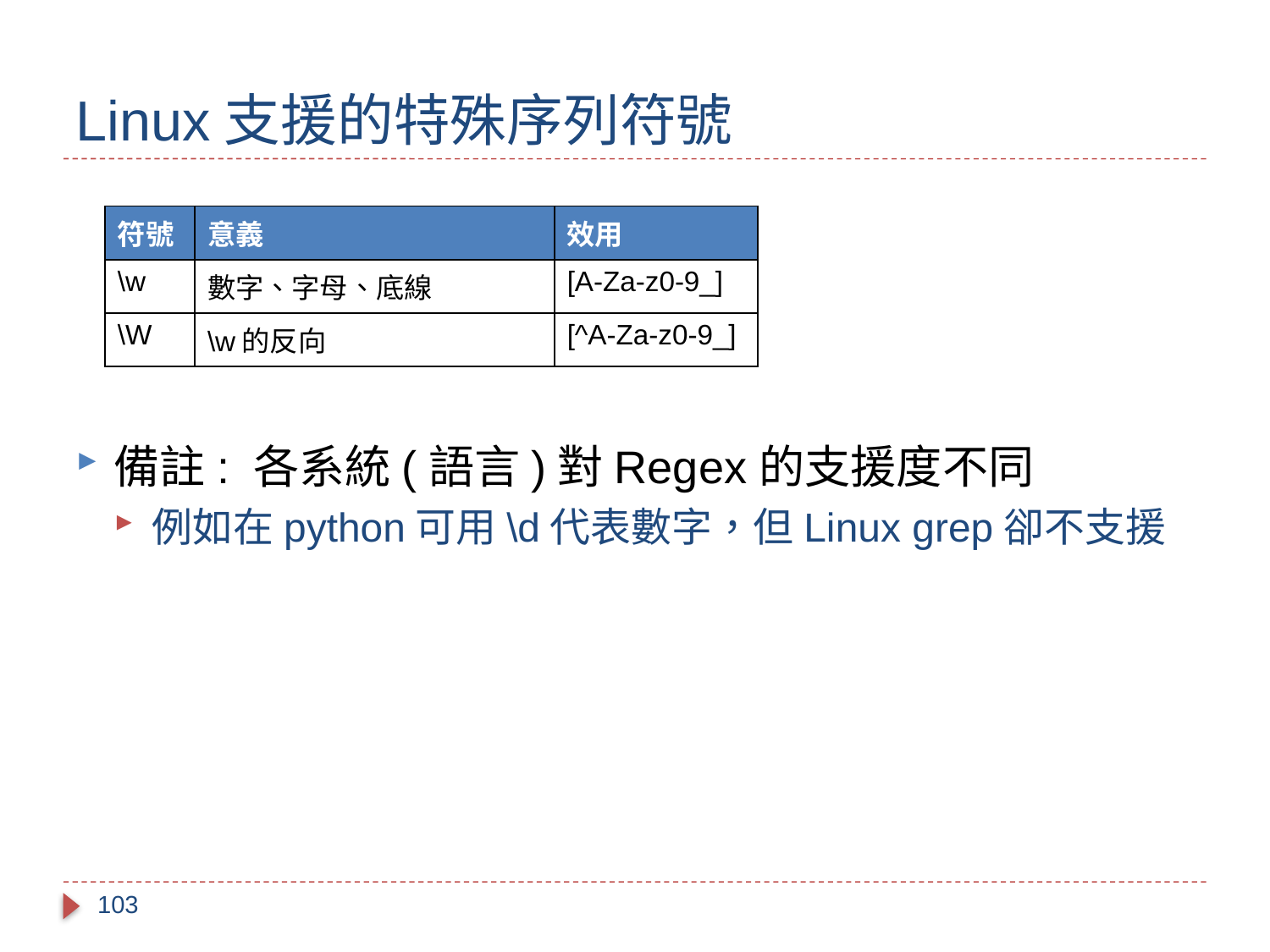

# Linux支援的特殊序列符號

備註: 各系統(語言)對Regex的支援度不同
例如在python可用\d代表數字，但Linux grep卻不支援

| 符號 | 意義 | 效用 |
| --- | --- | --- |
| \w | 數字、字母、底線 | [A-Za-z0-9\_] |
| \W | \w的反向 | [^A-Za-z0-9\_] |
103